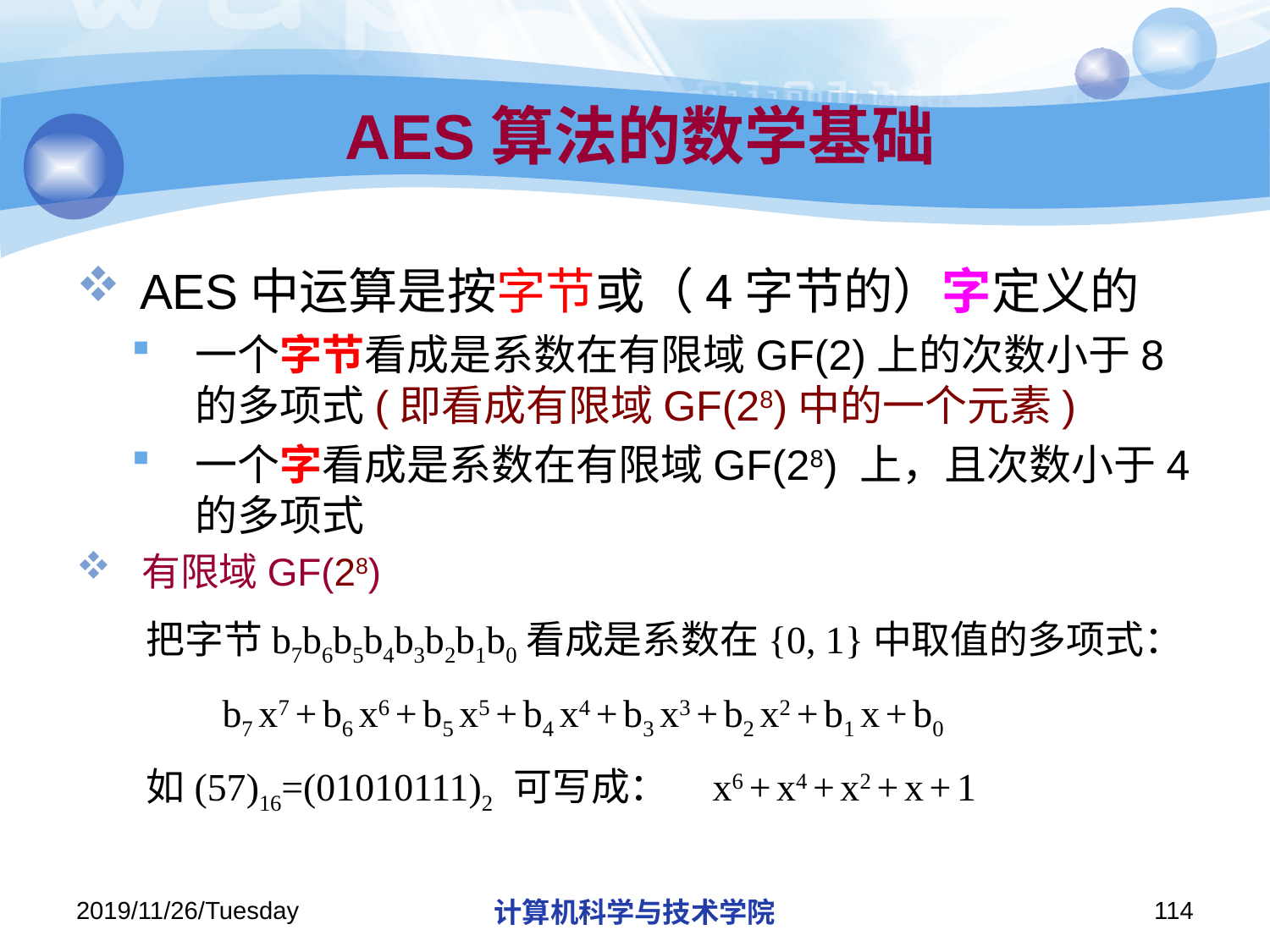

# AES算法的数学基础
AES中运算是按字节或（4字节的）字定义的
一个字节看成是系数在有限域GF(2)上的次数小于8的多项式(即看成有限域GF(28)中的一个元素)
一个字看成是系数在有限域GF(28) 上，且次数小于4的多项式
 有限域GF(28)
       把字节b7b6b5b4b3b2b1b0看成是系数在{0, 1}中取值的多项式：
               b7 x7 + b6 x6 + b5 x5 + b4 x4 + b3 x3 + b2 x2 + b1 x + b0
       如(57)16=(01010111)2  可写成：    x6 + x4 + x2 + x + 1

2019/11/26/Tuesday
计算机科学与技术学院
114